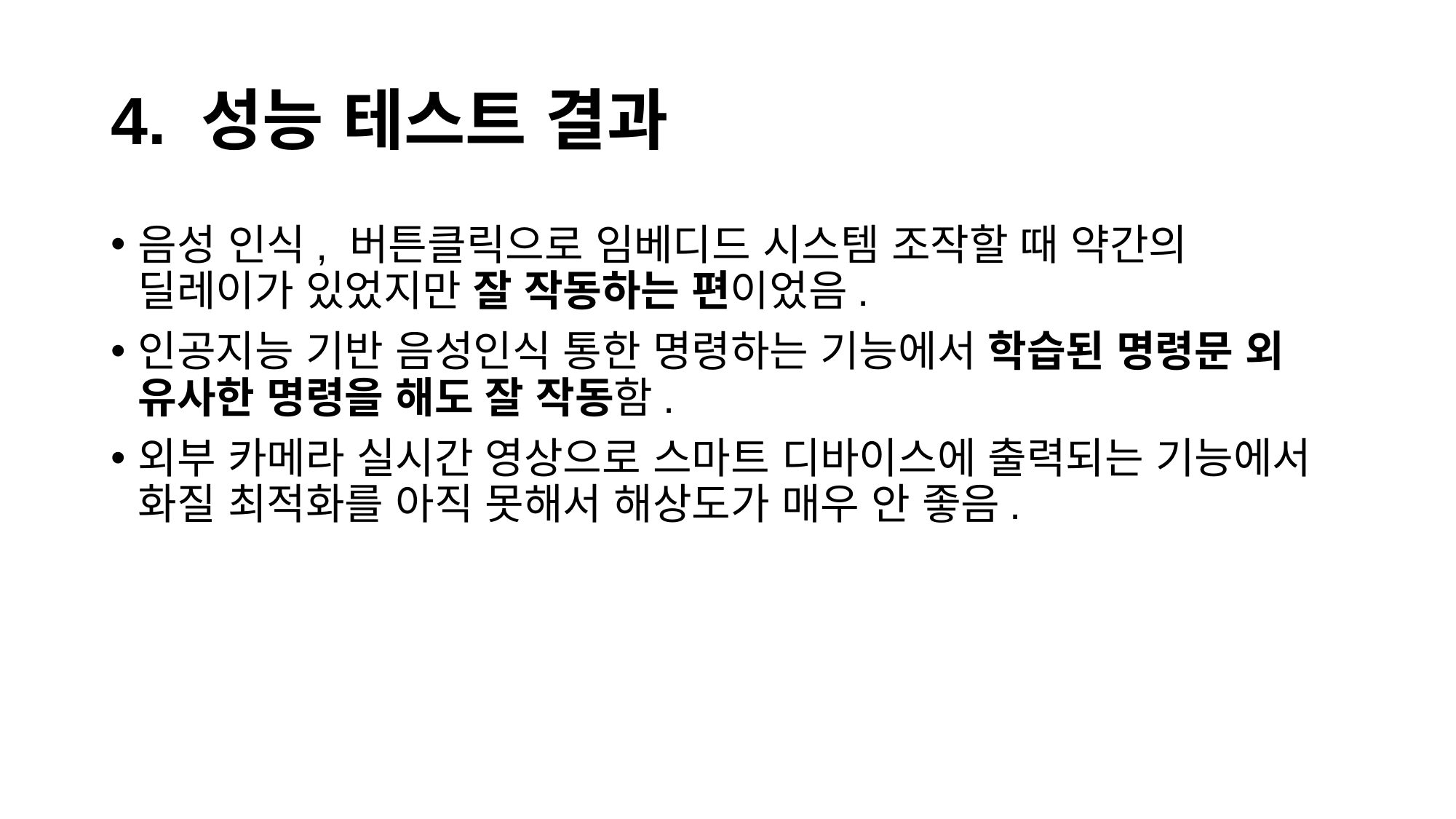

# 4. 성능 테스트 결과
음성 인식, 버튼클릭으로 임베디드 시스템 조작할 때 약간의 딜레이가 있었지만 잘 작동하는 편이었음.
인공지능 기반 음성인식 통한 명령하는 기능에서 학습된 명령문 외 유사한 명령을 해도 잘 작동함.
외부 카메라 실시간 영상으로 스마트 디바이스에 출력되는 기능에서 화질 최적화를 아직 못해서 해상도가 매우 안 좋음.